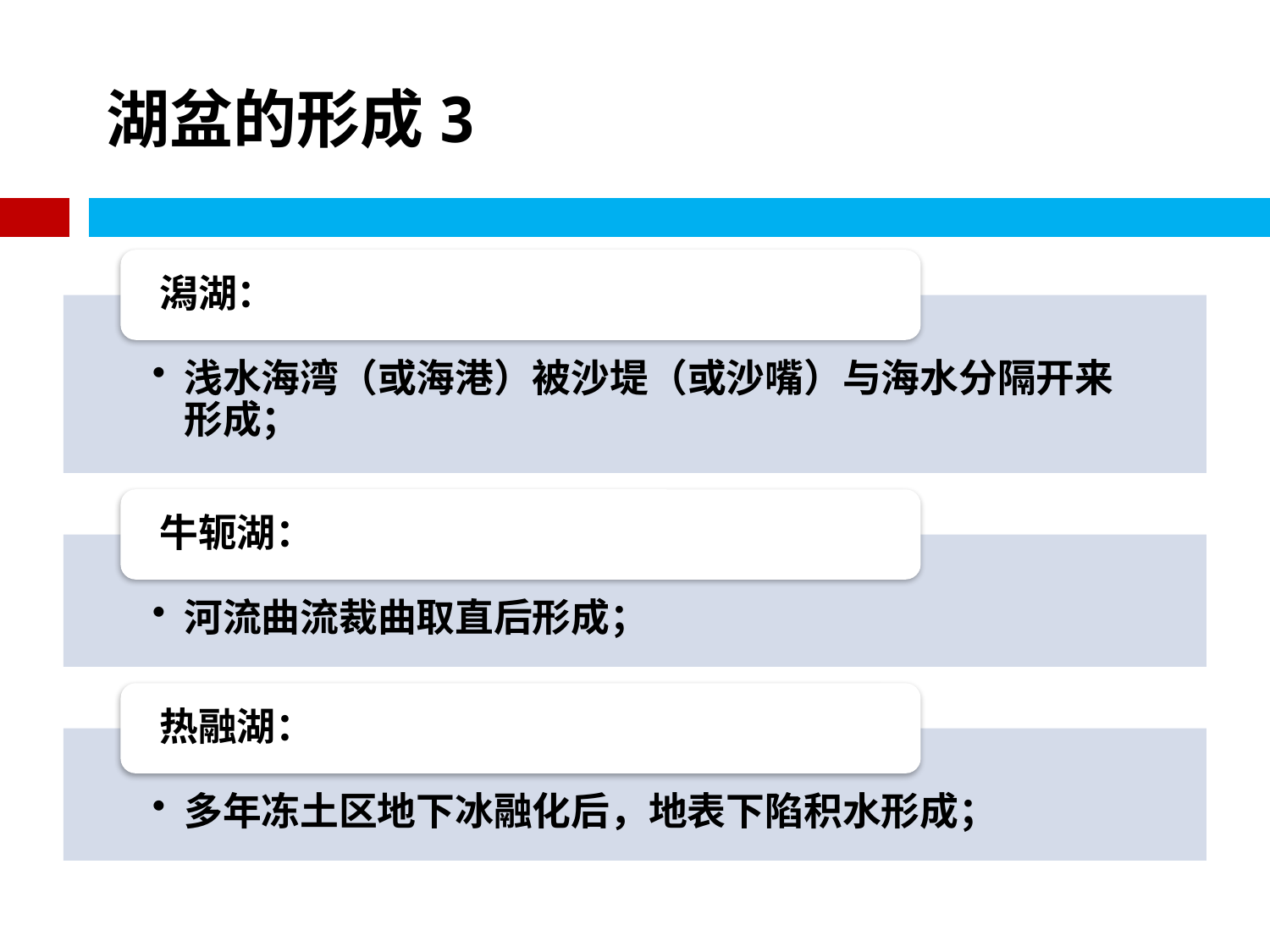

# 湖盆的形成3
浅水海湾（或海港）被沙堤（或沙嘴）与海水分隔开来形成；
潟湖：
河流曲流裁曲取直后形成；
牛轭湖：
多年冻土区地下冰融化后，地表下陷积水形成；
热融湖：